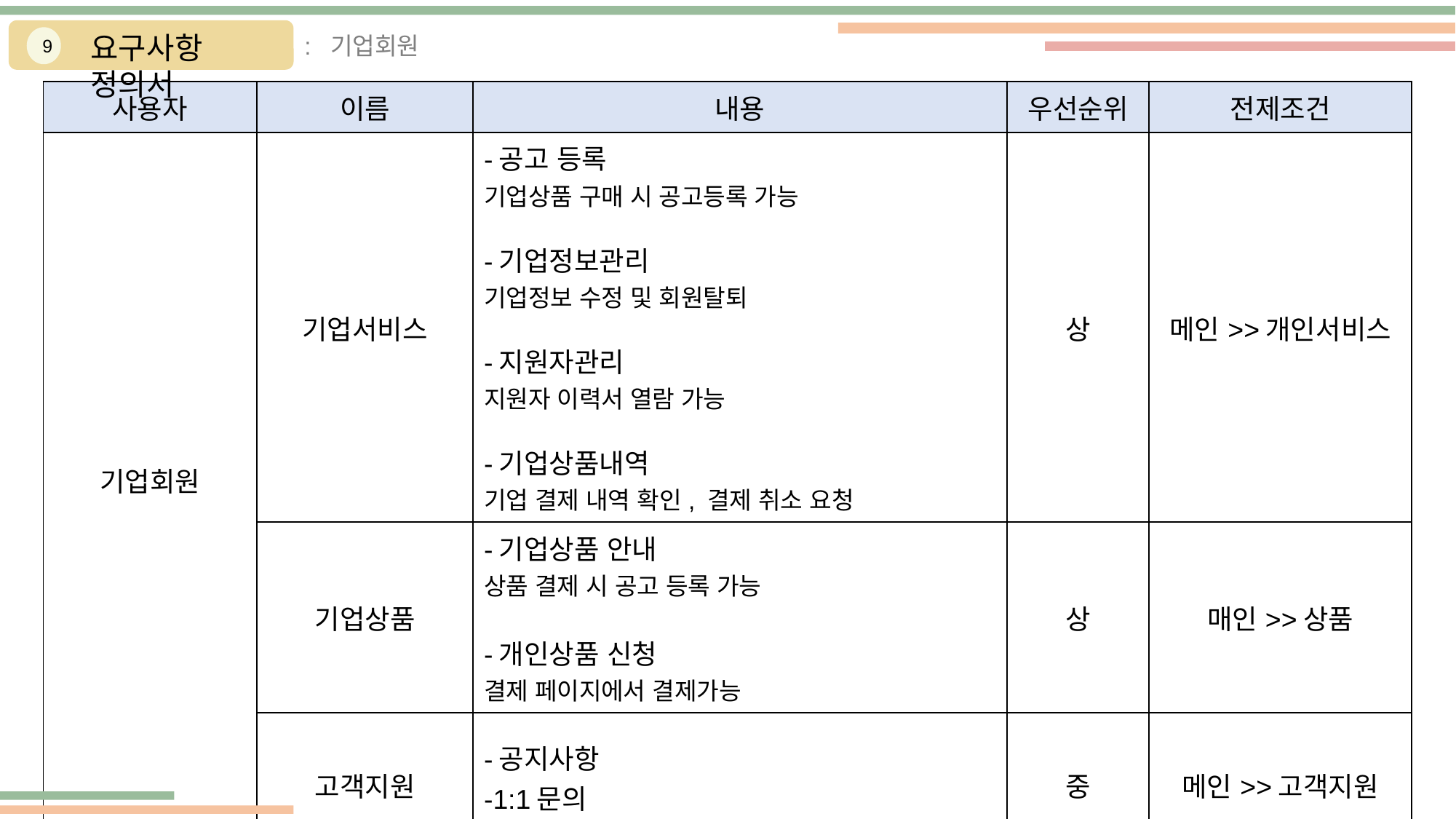

요구사항 정의서
:  기업회원
9

| 사용자 | 이름 | 내용 | 우선순위 | 전제조건 |
| --- | --- | --- | --- | --- |
| 기업회원 | 기업서비스 | -공고 등록 기업상품 구매 시 공고등록 가능 -기업정보관리 기업정보 수정 및 회원탈퇴 -지원자관리 지원자 이력서 열람 가능 -기업상품내역 기업 결제 내역 확인, 결제 취소 요청 | 상 | 메인>>개인서비스 |
|  | 기업상품 | -기업상품 안내 상품 결제 시 공고 등록 가능 -개인상품 신청 결제 페이지에서 결제가능 | 상 | 매인>>상품 |
|  | 고객지원 | -공지사항 -1:1문의 질문 글 작성 가능 | 중 | 메인>>고객지원 |